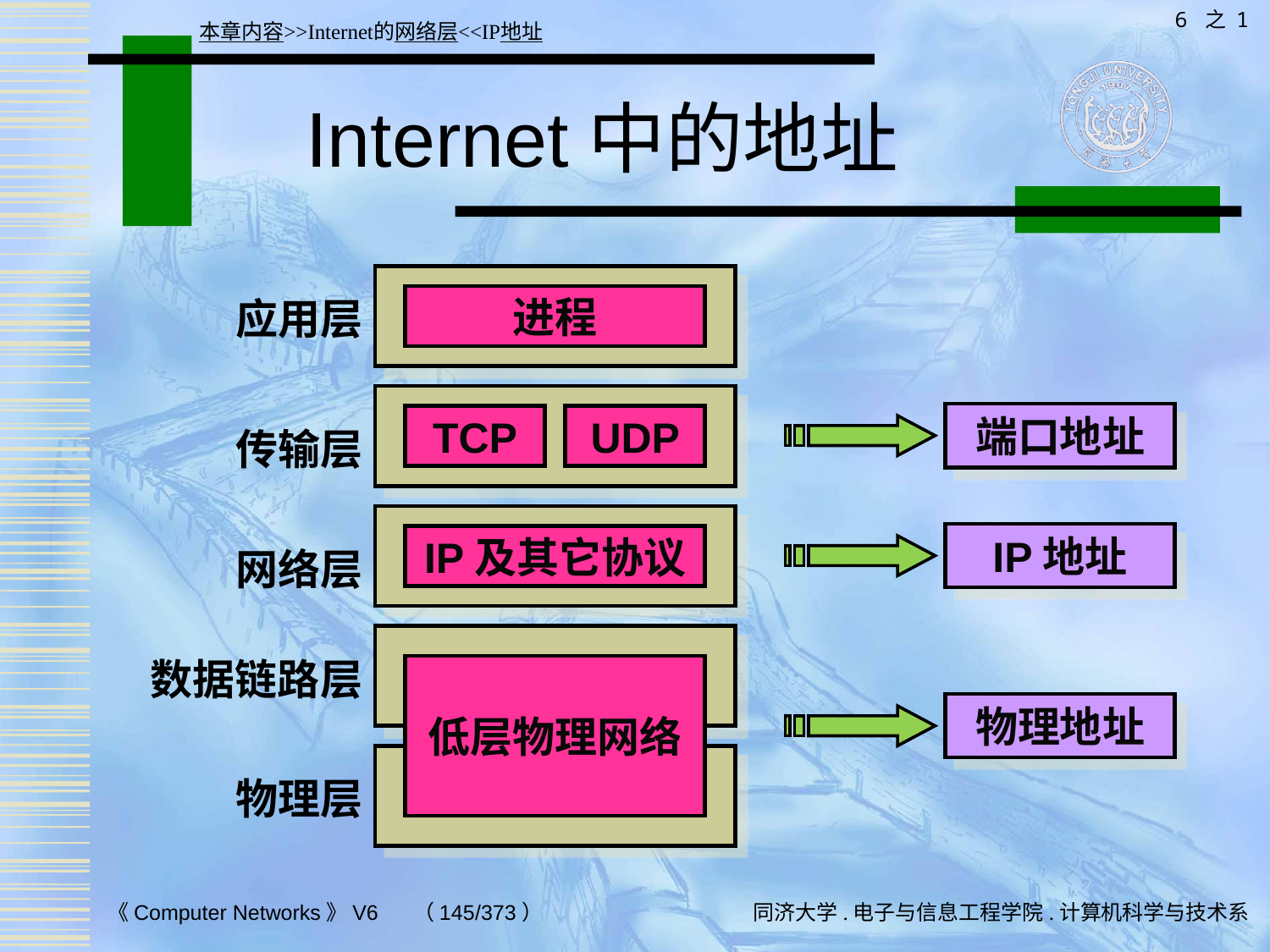

6 之 1
本章内容>>Internet的网络层<<IP地址
# Internet中的地址

应用层
进程

端口地址
TCP
UDP

传输层

IP地址
IP及其它协议

网络层

数据链路层
低层物理网络
物理地址

物理层